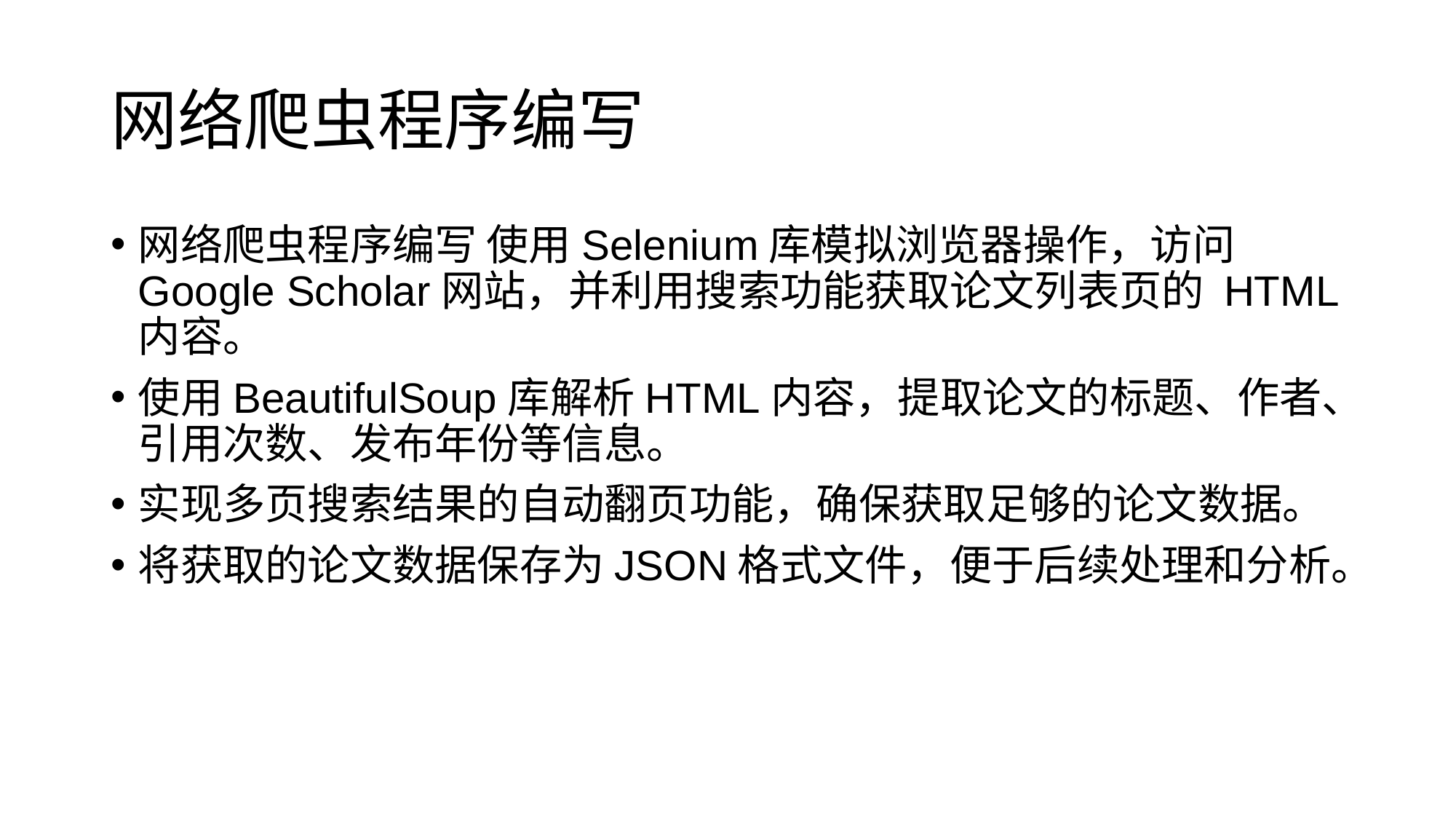

# 网络爬虫程序编写
网络爬虫程序编写 使用Selenium库模拟浏览器操作，访问Google Scholar网站，并利用搜索功能获取论文列表页的 HTML内容。
使用BeautifulSoup库解析HTML内容，提取论文的标题、作者、引用次数、发布年份等信息。
实现多页搜索结果的自动翻页功能，确保获取足够的论文数据。
将获取的论文数据保存为JSON格式文件，便于后续处理和分析。